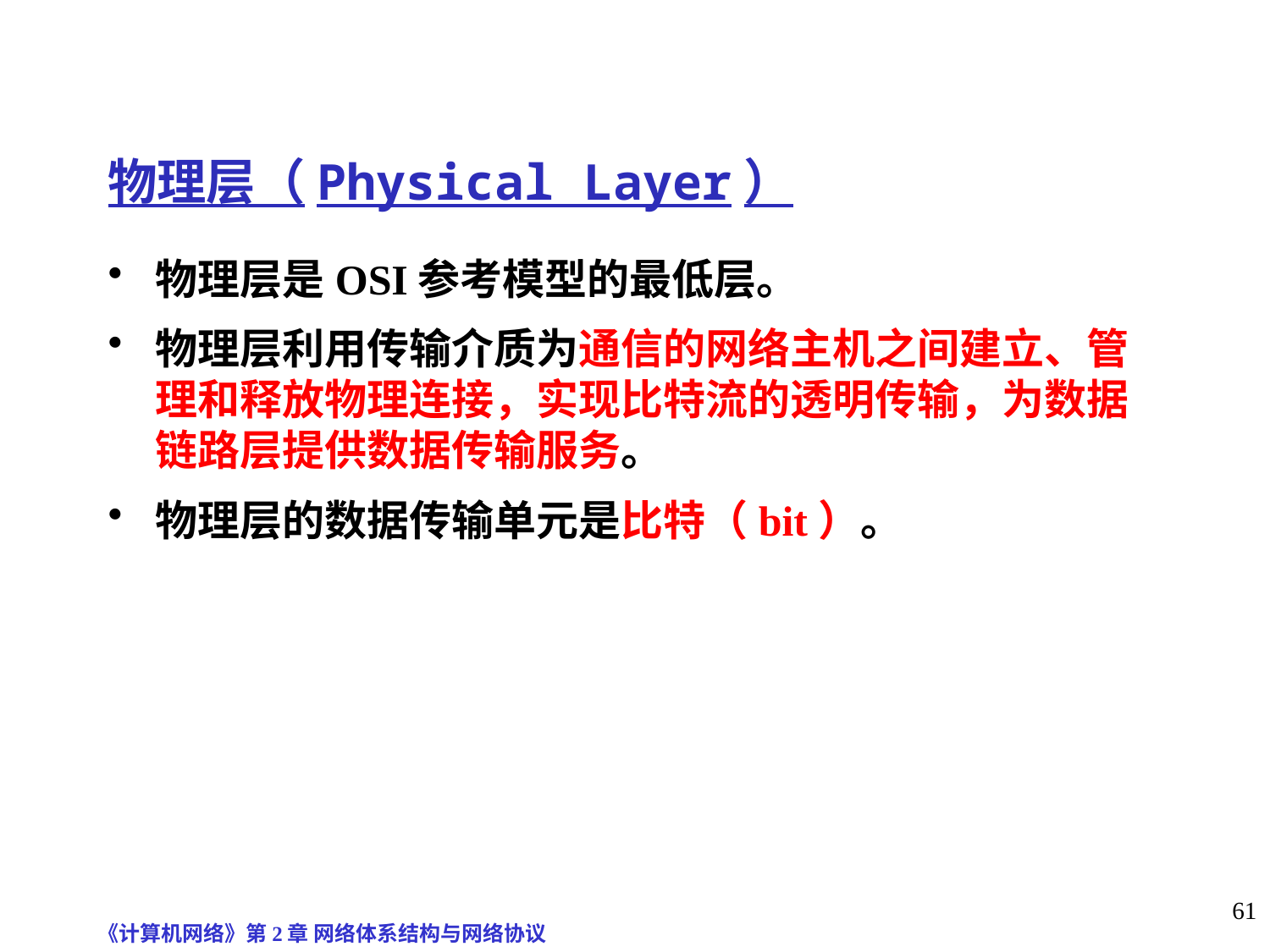

# 物理层（Physical Layer）
物理层是OSI参考模型的最低层。
物理层利用传输介质为通信的网络主机之间建立、管理和释放物理连接，实现比特流的透明传输，为数据链路层提供数据传输服务。
物理层的数据传输单元是比特（bit）。

《计算机网络》第2章 网络体系结构与网络协议
61